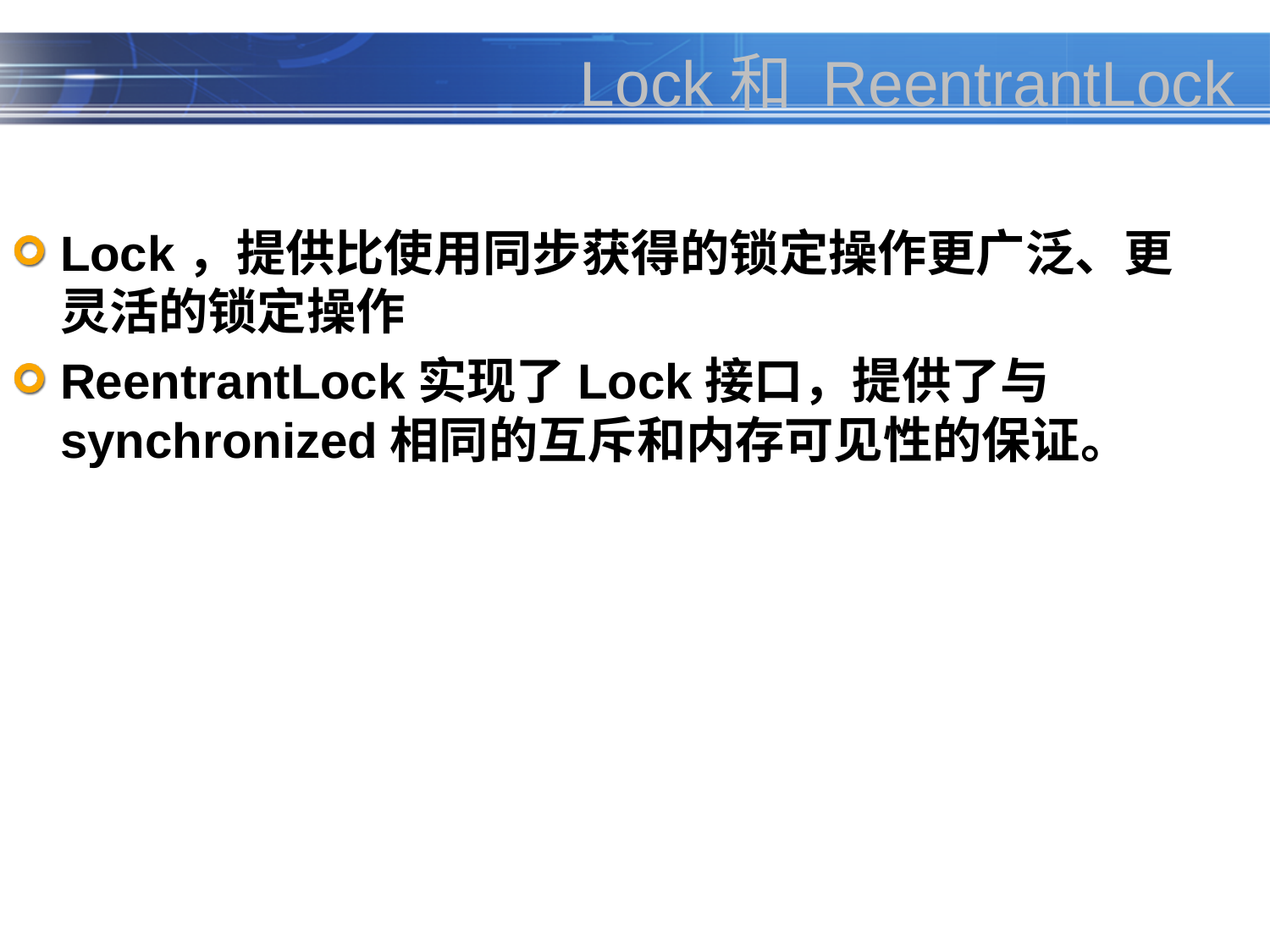

# Lock和 ReentrantLock

Lock，提供比使用同步获得的锁定操作更广泛、更灵活的锁定操作
ReentrantLock实现了Lock接口，提供了与synchronized相同的互斥和内存可见性的保证。